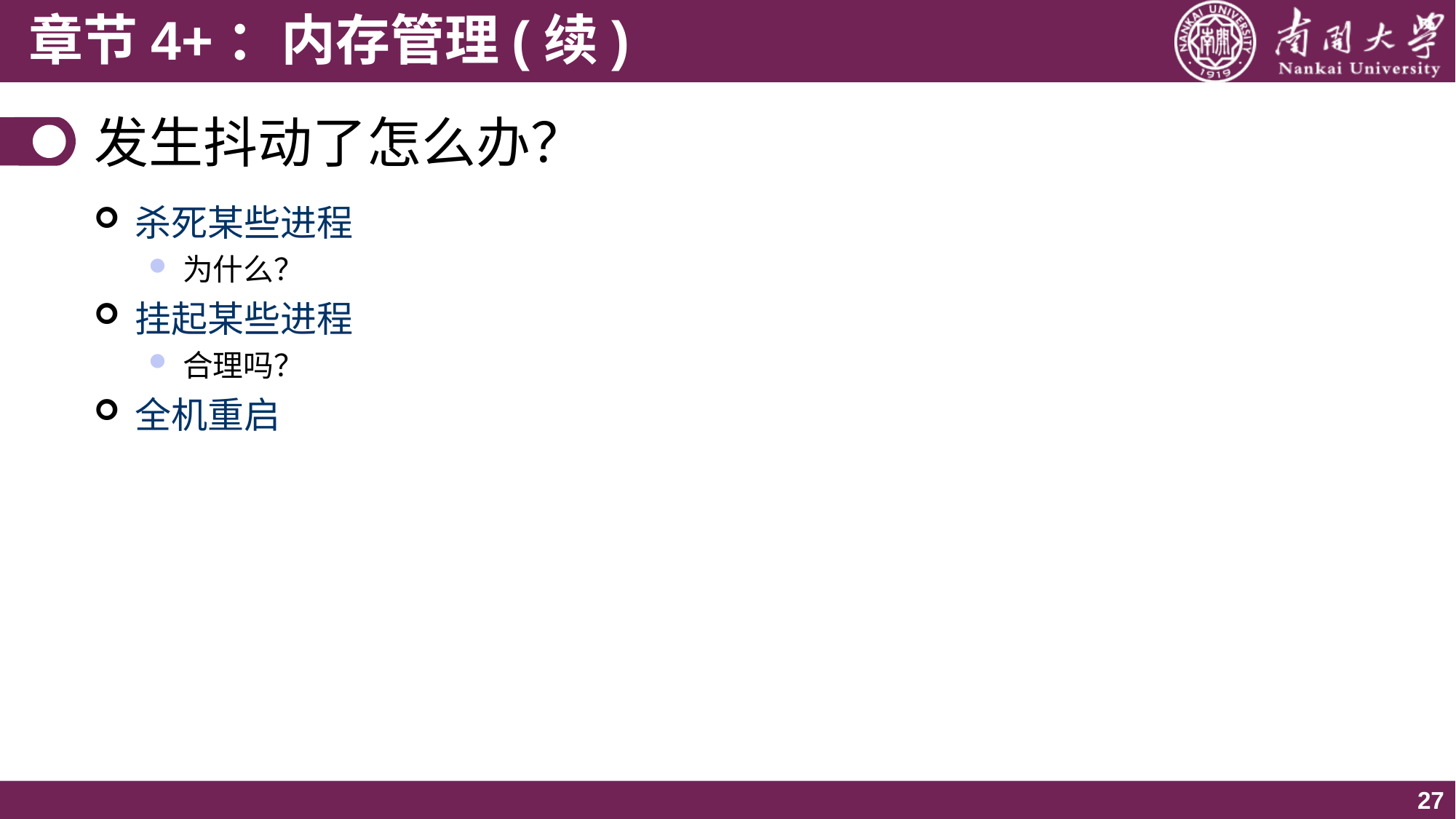

# 发生抖动了怎么办？
杀死某些进程
为什么？
挂起某些进程
合理吗？
全机重启

27